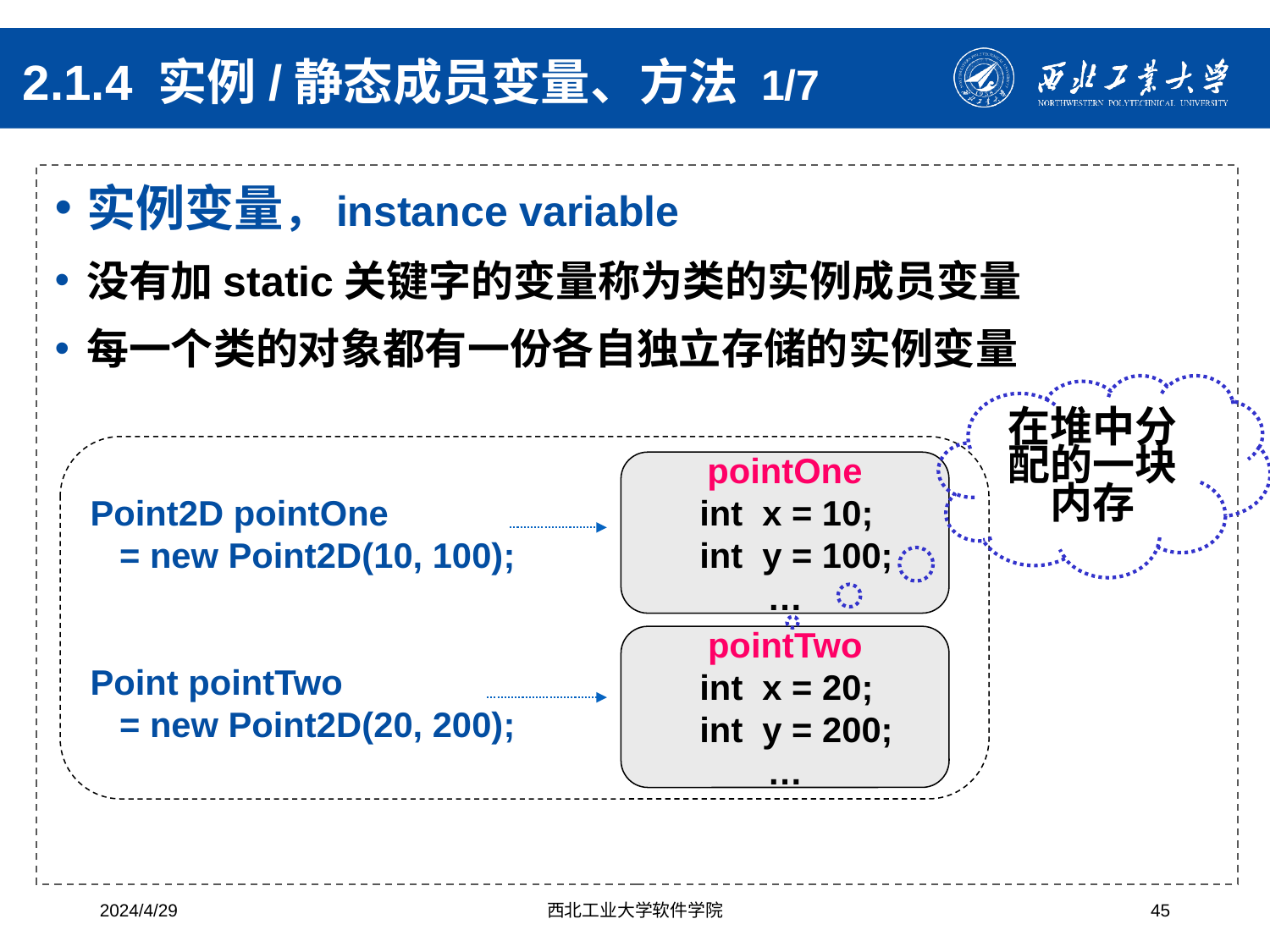

# 2.1.4 实例/静态成员变量、方法 1/7
实例变量，instance variable
没有加static关键字的变量称为类的实例成员变量
每一个类的对象都有一份各自独立存储的实例变量
在堆中分配的一块内存
Point2D pointOne
   = new Point2D(10, 100);

Point pointTwo
   = new Point2D(20, 200);
pointOne
      int  x = 10;
      int  y = 100;
…
pointTwo
      int  x = 20;
      int  y = 200;
…
2024/4/29
西北工业大学软件学院
45